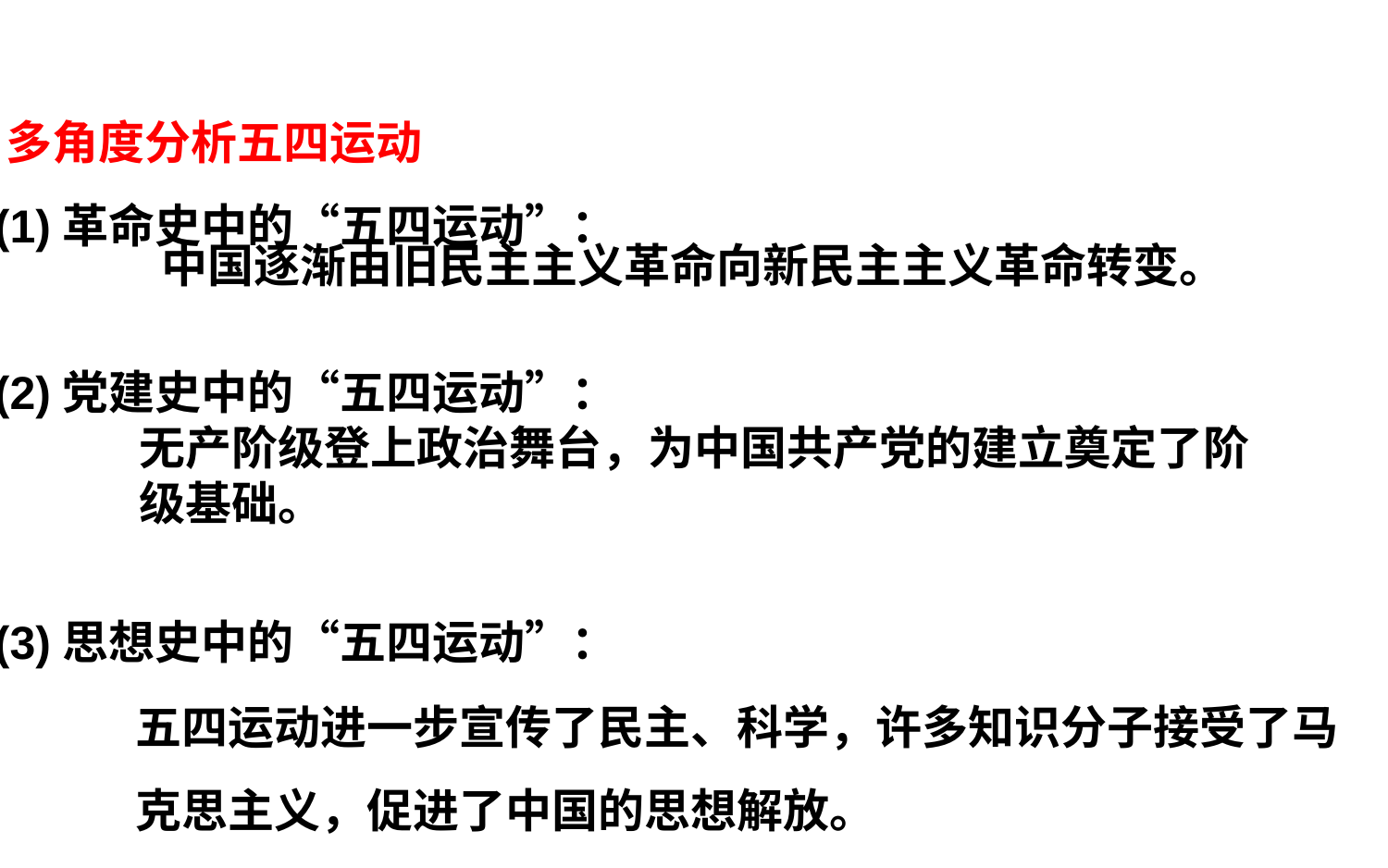

多角度分析五四运动
    (1)革命史中的“五四运动”：

    (2)党建史中的“五四运动”：

    (3)思想史中的“五四运动”：
中国逐渐由旧民主主义革命向新民主主义革命转变。
无产阶级登上政治舞台，为中国共产党的建立奠定了阶级基础。
五四运动进一步宣传了民主、科学，许多知识分子接受了马克思主义，促进了中国的思想解放。